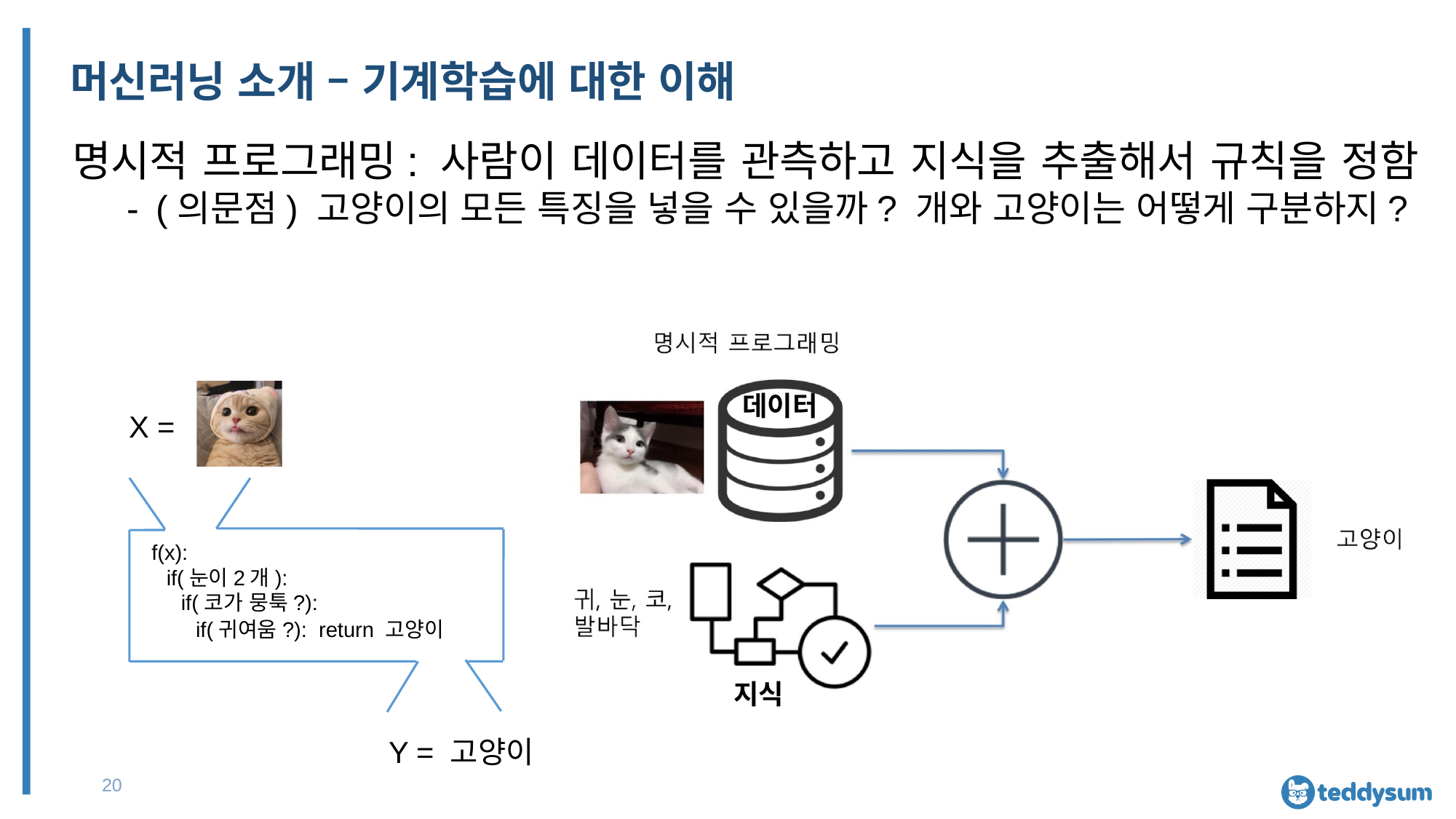

# 머신러닝 소개 – 기계학습에 대한 이해
명시적 프로그래밍: 사람이 데이터를 관측하고 지식을 추출해서 규칙을 정함
- (의문점) 고양이의 모든 특징을 넣을 수 있을까? 개와 고양이는 어떻게 구분하지?

데이터
X =

f(x):
if(눈이2개):
if(코가 뭉툭?):
if(귀여움?):  return 고양이

지식
Y = 고양이
20